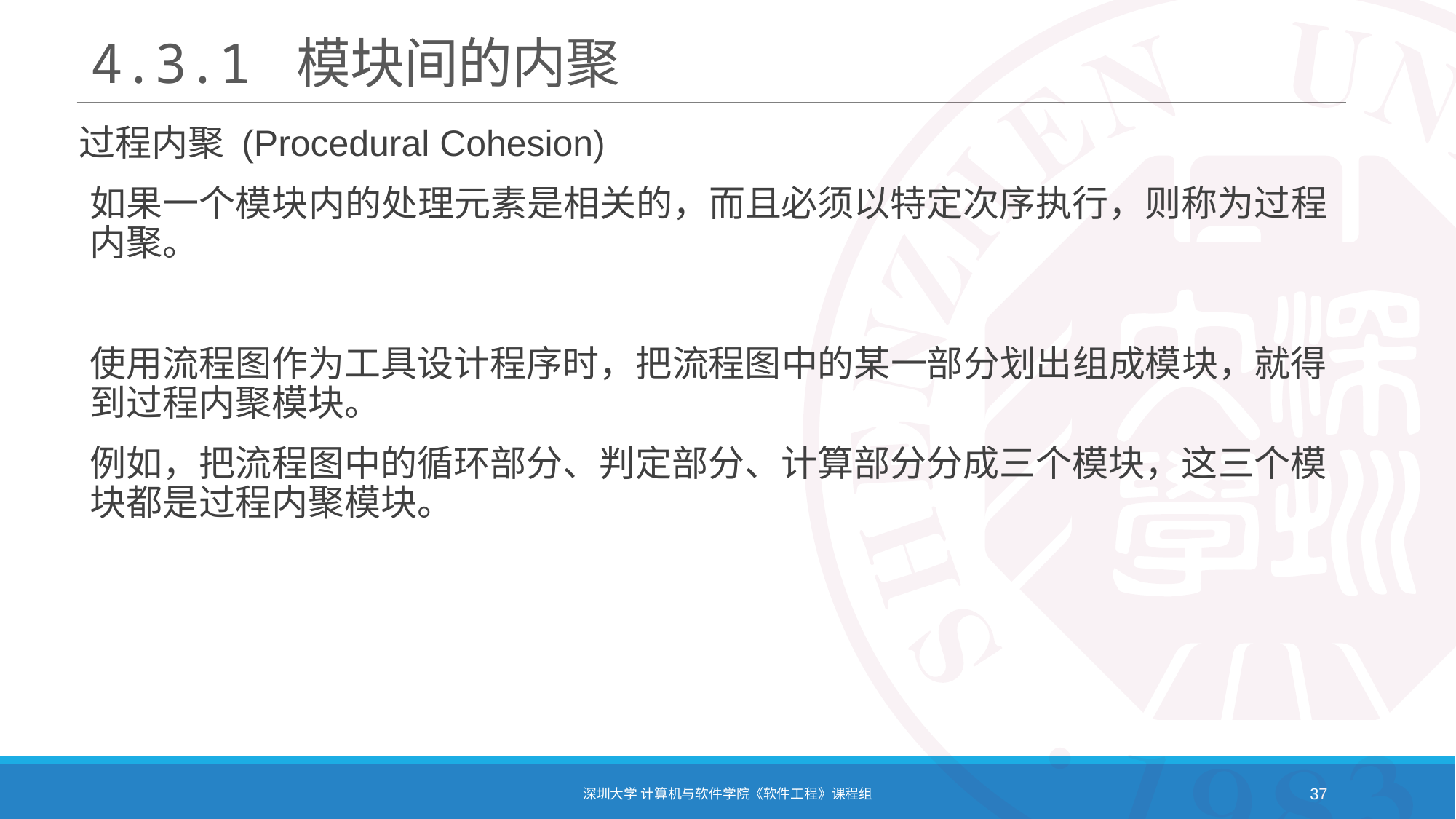

# 4.3.1 模块间的内聚
过程内聚 (Procedural Cohesion)
如果一个模块内的处理元素是相关的，而且必须以特定次序执行，则称为过程内聚。

使用流程图作为工具设计程序时，把流程图中的某一部分划出组成模块，就得到过程内聚模块。
例如，把流程图中的循环部分、判定部分、计算部分分成三个模块，这三个模块都是过程内聚模块。
深圳大学 计算机与软件学院《软件工程》课程组
37